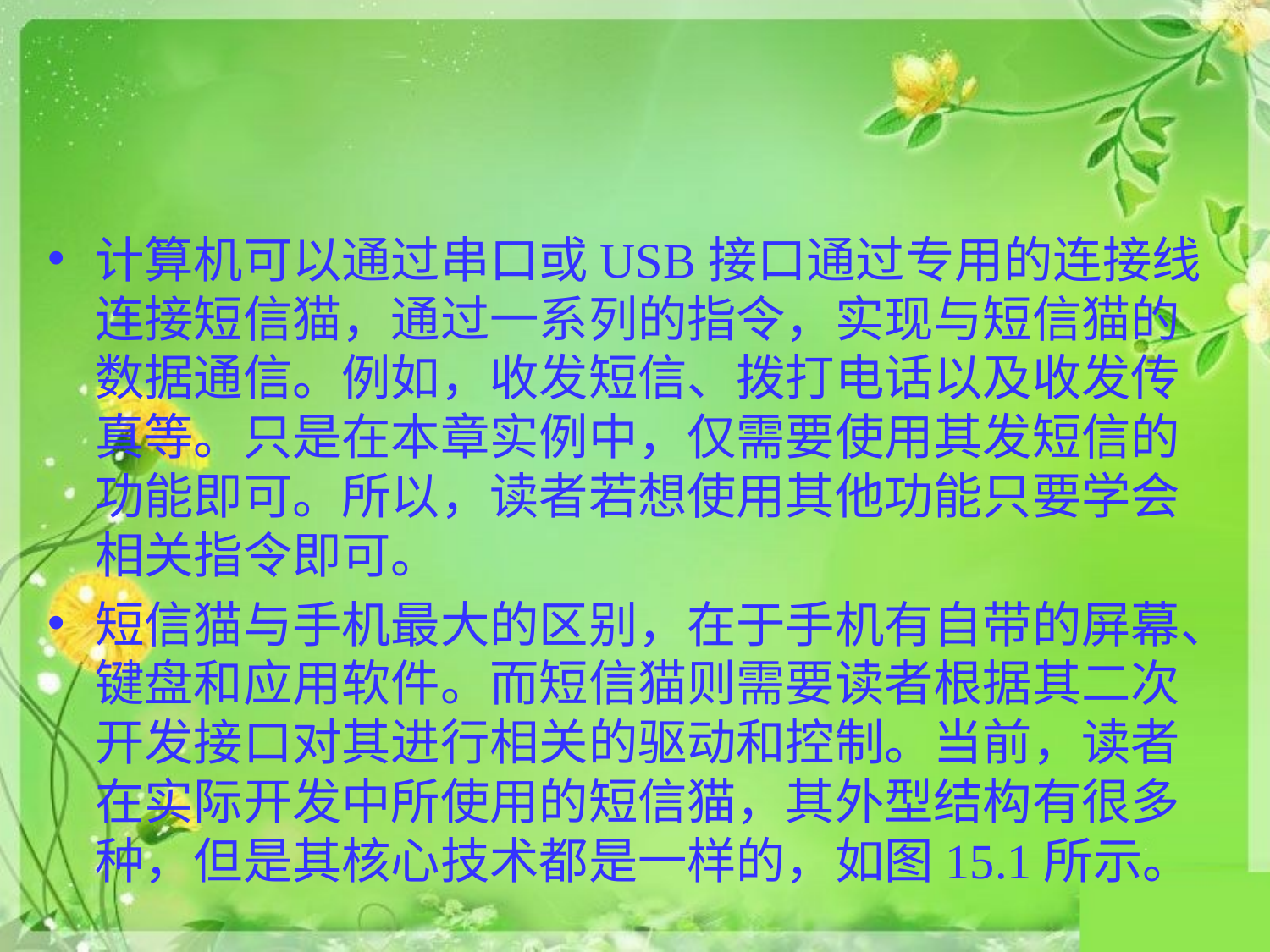

#
计算机可以通过串口或USB接口通过专用的连接线连接短信猫，通过一系列的指令，实现与短信猫的数据通信。例如，收发短信、拨打电话以及收发传真等。只是在本章实例中，仅需要使用其发短信的功能即可。所以，读者若想使用其他功能只要学会相关指令即可。
短信猫与手机最大的区别，在于手机有自带的屏幕、键盘和应用软件。而短信猫则需要读者根据其二次开发接口对其进行相关的驱动和控制。当前，读者在实际开发中所使用的短信猫，其外型结构有很多种，但是其核心技术都是一样的，如图15.1所示。